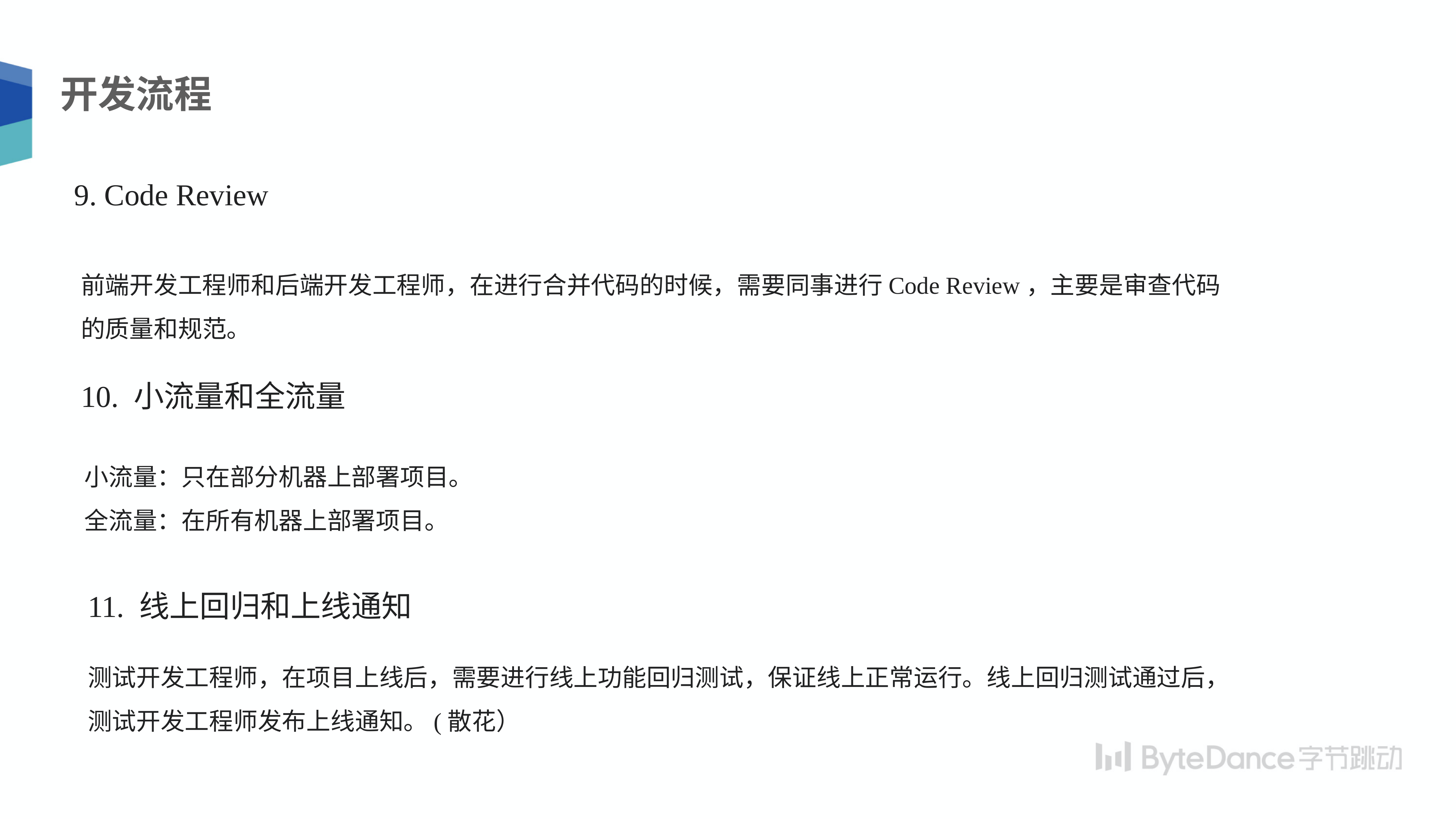

开发流程
9. Code Review
前端开发工程师和后端开发工程师，在进行合并代码的时候，需要同事进行Code Review，主要是审查代码的质量和规范。
10. 小流量和全流量
小流量：只在部分机器上部署项目。
全流量：在所有机器上部署项目。
11. 线上回归和上线通知
测试开发工程师，在项目上线后，需要进行线上功能回归测试，保证线上正常运行。线上回归测试通过后，测试开发工程师发布上线通知。(散花）